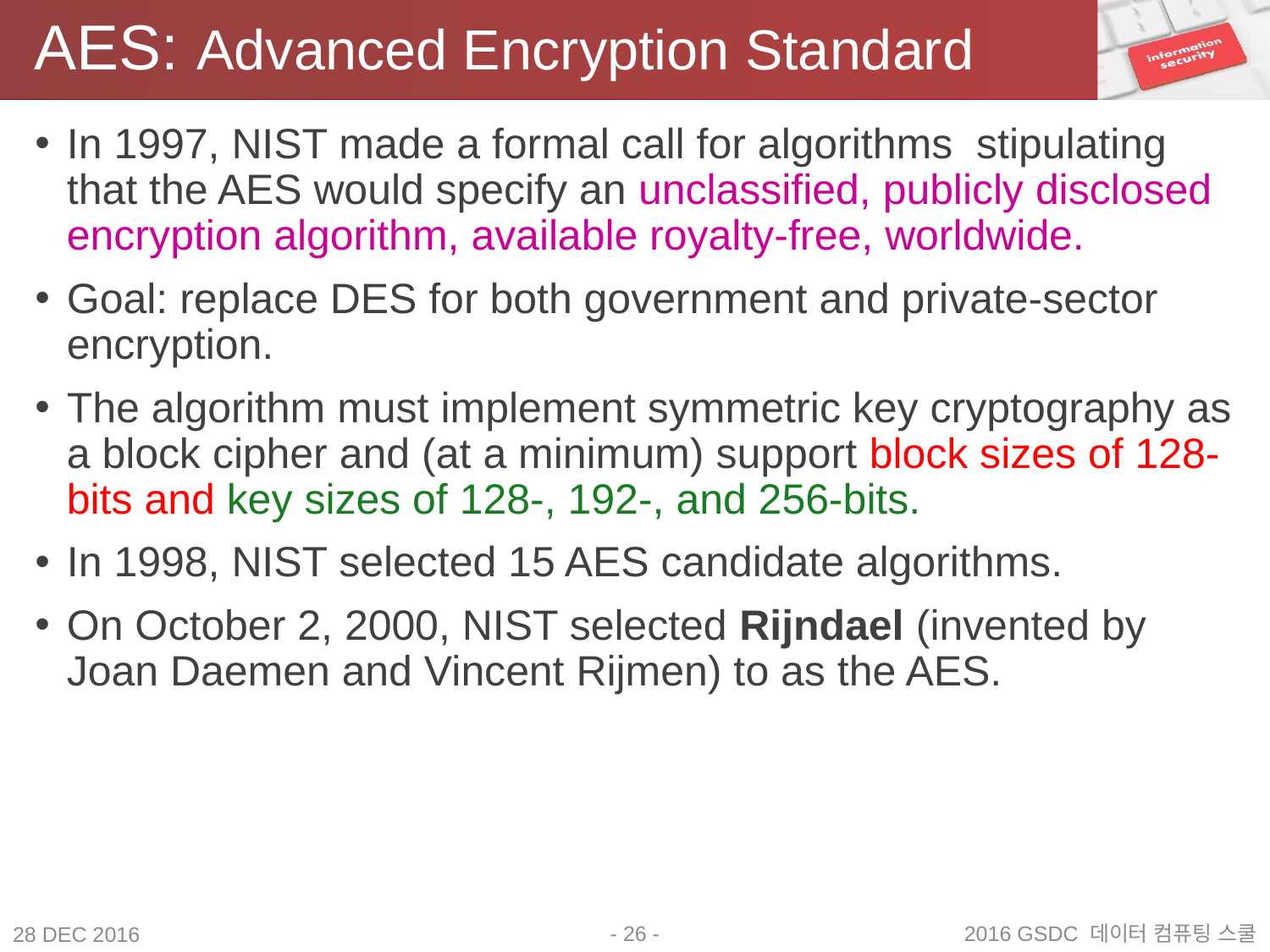

# AES: Advanced Encryption Standard
In 1997, NIST made a formal call for algorithms  stipulating that the AES would specify an unclassified, publicly disclosed encryption algorithm, available royalty-free, worldwide.
Goal: replace DES for both government and private-sector encryption.
The algorithm must implement symmetric key cryptography as a block cipher and (at a minimum) support block sizes of 128-bits and key sizes of 128-, 192-, and 256-bits.
In 1998, NIST selected 15 AES candidate algorithms.
On October 2, 2000, NIST selected Rijndael (invented by Joan Daemen and Vincent Rijmen) to as the AES.
26
2016 GSDC 데이터 컴퓨팅 스쿨
28 DEC 2016